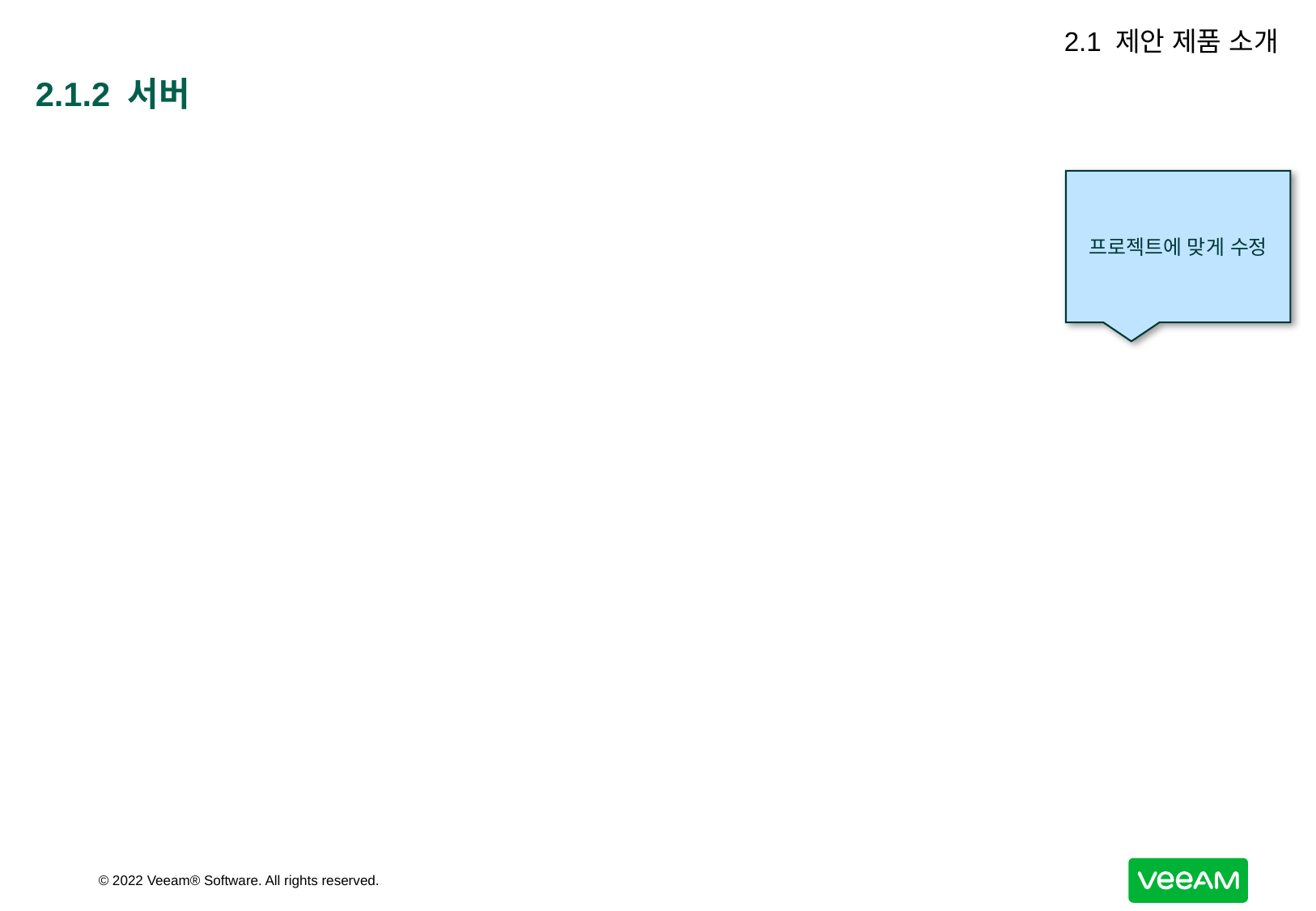

2.1 제안 제품 소개
# 2.1.2 서버
프로젝트에 맞게 수정